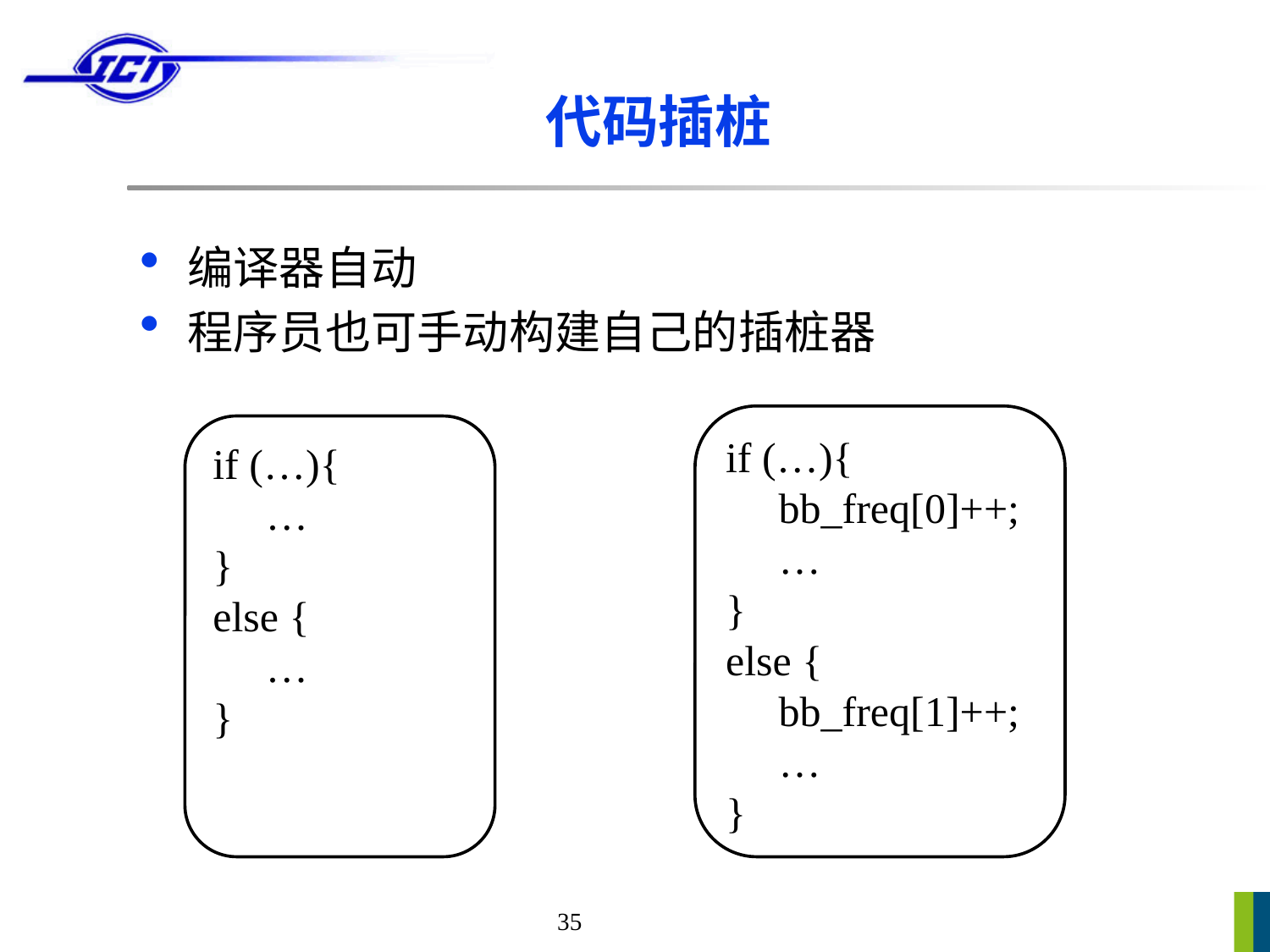

# 代码插桩
编译器自动
程序员也可手动构建自己的插桩器
if (…){
     bb_freq[0]++;
     …
}
else {
     bb_freq[1]++;
     …
}

if (…){
     …
}
else {
     …
}